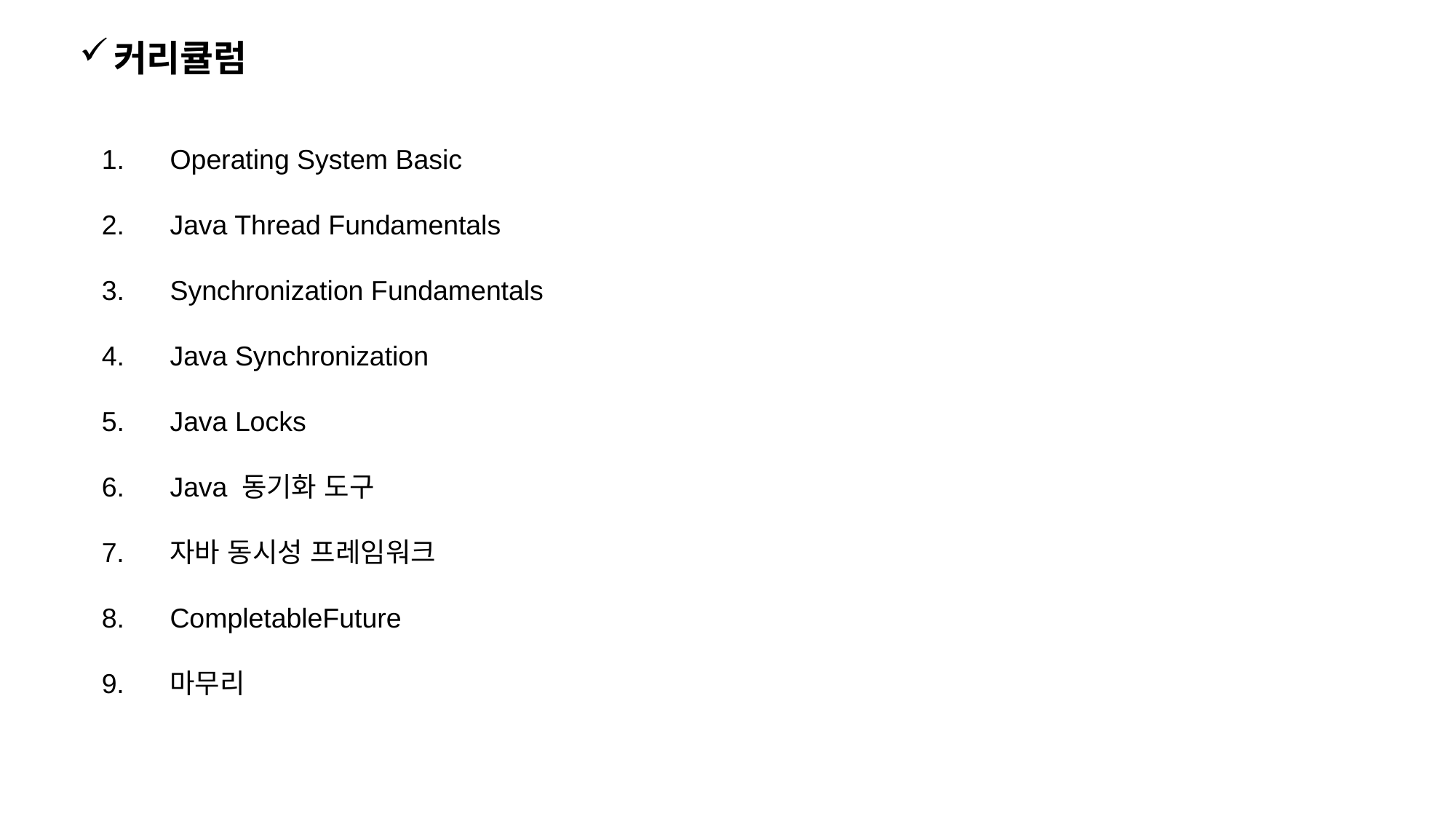

커리큘럼
Operating System Basic
Java Thread Fundamentals
Synchronization Fundamentals
Java Synchronization
Java Locks
Java 동기화 도구
자바 동시성 프레임워크
CompletableFuture
마무리